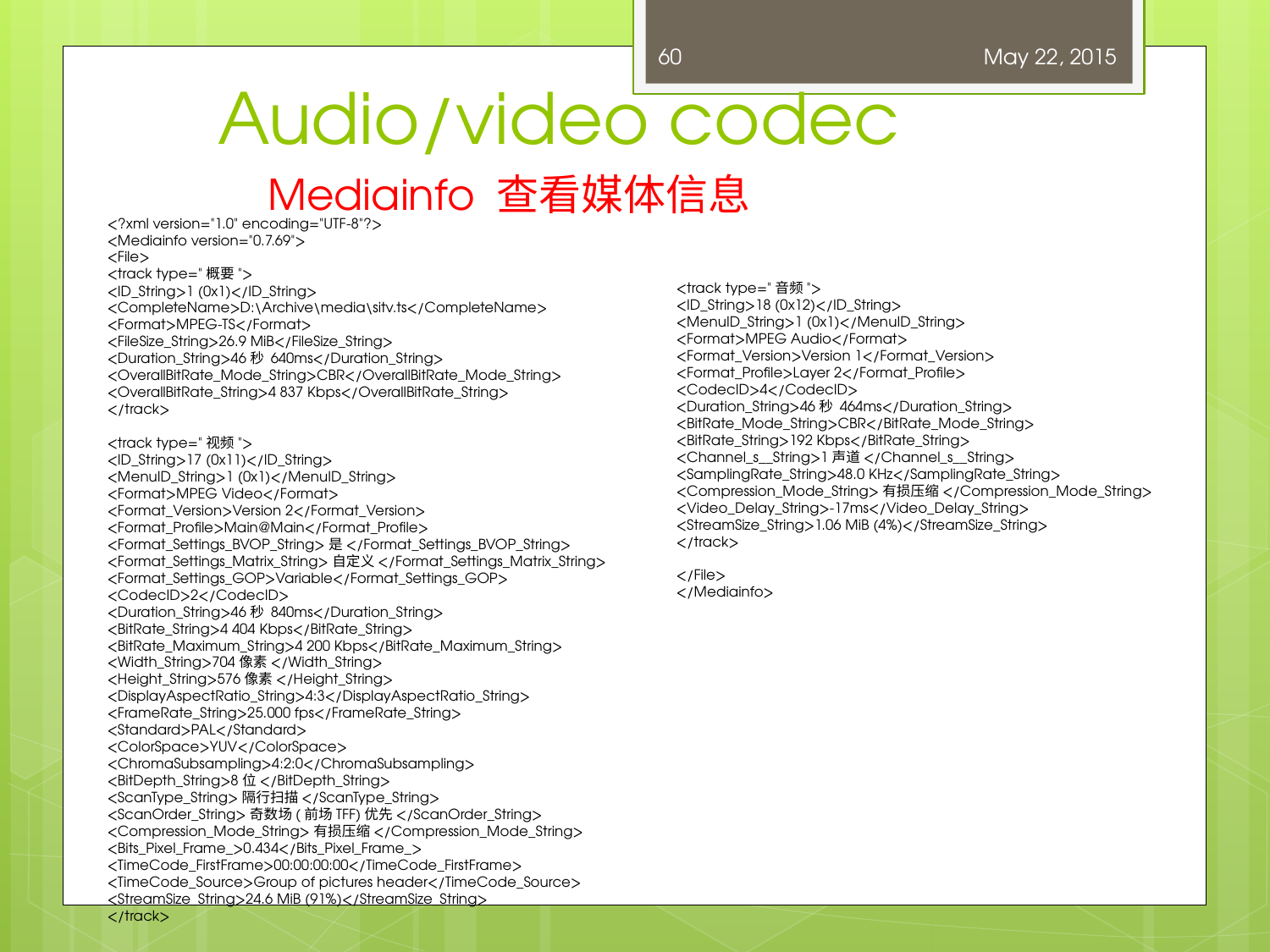

60
May 22, 2015
# Audio/video codec
Mediainfo 查看媒体信息
<?xml version="1.0" encoding="UTF-8"?>
<Mediainfo version="0.7.69">
<File>
<track type="概要">
<ID_String>1 (0x1)</ID_String>
<CompleteName>D:\Archive\media\sitv.ts</CompleteName>
<Format>MPEG-TS</Format>
<FileSize_String>26.9 MiB</FileSize_String>
<Duration_String>46秒 640ms</Duration_String>
<OverallBitRate_Mode_String>CBR</OverallBitRate_Mode_String>
<OverallBitRate_String>4 837 Kbps</OverallBitRate_String>
</track>

<track type="视频">
<ID_String>17 (0x11)</ID_String>
<MenuID_String>1 (0x1)</MenuID_String>
<Format>MPEG Video</Format>
<Format_Version>Version 2</Format_Version>
<Format_Profile>Main@Main</Format_Profile>
<Format_Settings_BVOP_String>是</Format_Settings_BVOP_String>
<Format_Settings_Matrix_String>自定义</Format_Settings_Matrix_String>
<Format_Settings_GOP>Variable</Format_Settings_GOP>
<CodecID>2</CodecID>
<Duration_String>46秒 840ms</Duration_String>
<BitRate_String>4 404 Kbps</BitRate_String>
<BitRate_Maximum_String>4 200 Kbps</BitRate_Maximum_String>
<Width_String>704像素</Width_String>
<Height_String>576像素</Height_String>
<DisplayAspectRatio_String>4:3</DisplayAspectRatio_String>
<FrameRate_String>25.000 fps</FrameRate_String>
<Standard>PAL</Standard>
<ColorSpace>YUV</ColorSpace>
<ChromaSubsampling>4:2:0</ChromaSubsampling>
<BitDepth_String>8位</BitDepth_String>
<ScanType_String>隔行扫描</ScanType_String>
<ScanOrder_String>奇数场(前场TFF)优先</ScanOrder_String>
<Compression_Mode_String>有损压缩</Compression_Mode_String>
<Bits_Pixel_Frame_>0.434</Bits_Pixel_Frame_>
<TimeCode_FirstFrame>00:00:00:00</TimeCode_FirstFrame>
<TimeCode_Source>Group of pictures header</TimeCode_Source>
<StreamSize_String>24.6 MiB (91%)</StreamSize_String>
</track>

<track type="音频">
<ID_String>18 (0x12)</ID_String>
<MenuID_String>1 (0x1)</MenuID_String>
<Format>MPEG Audio</Format>
<Format_Version>Version 1</Format_Version>
<Format_Profile>Layer 2</Format_Profile>
<CodecID>4</CodecID>
<Duration_String>46秒 464ms</Duration_String>
<BitRate_Mode_String>CBR</BitRate_Mode_String>
<BitRate_String>192 Kbps</BitRate_String>
<Channel_s__String>1声道</Channel_s__String>
<SamplingRate_String>48.0 KHz</SamplingRate_String>
<Compression_Mode_String>有损压缩</Compression_Mode_String>
<Video_Delay_String>-17ms</Video_Delay_String>
<StreamSize_String>1.06 MiB (4%)</StreamSize_String>
</track>

</File>
</Mediainfo>